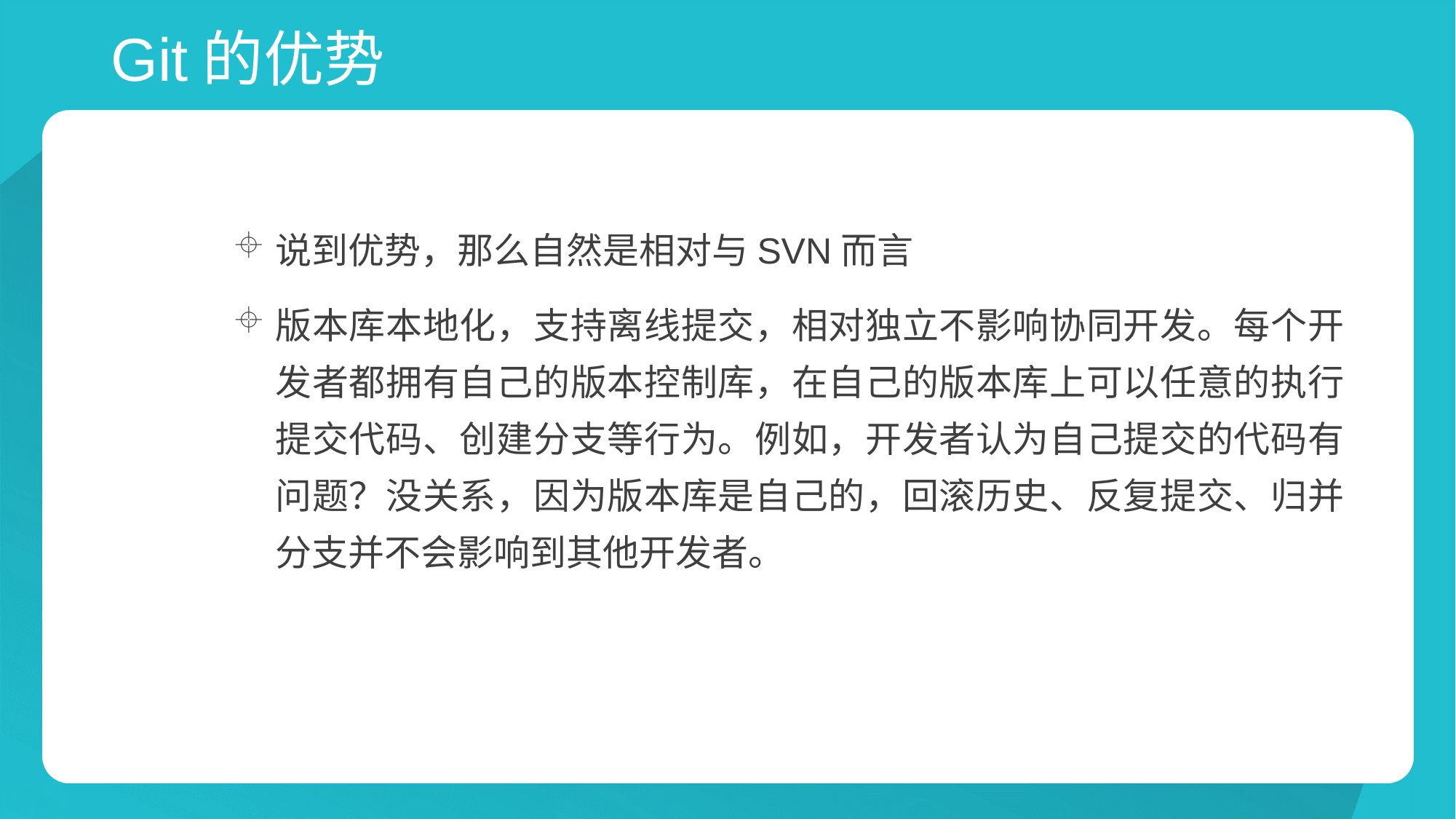

# Git的优势
说到优势，那么自然是相对与SVN而言
版本库本地化，支持离线提交，相对独立不影响协同开发。每个开发者都拥有自己的版本控制库，在自己的版本库上可以任意的执行提交代码、创建分支等行为。例如，开发者认为自己提交的代码有问题？没关系，因为版本库是自己的，回滚历史、反复提交、归并分支并不会影响到其他开发者。